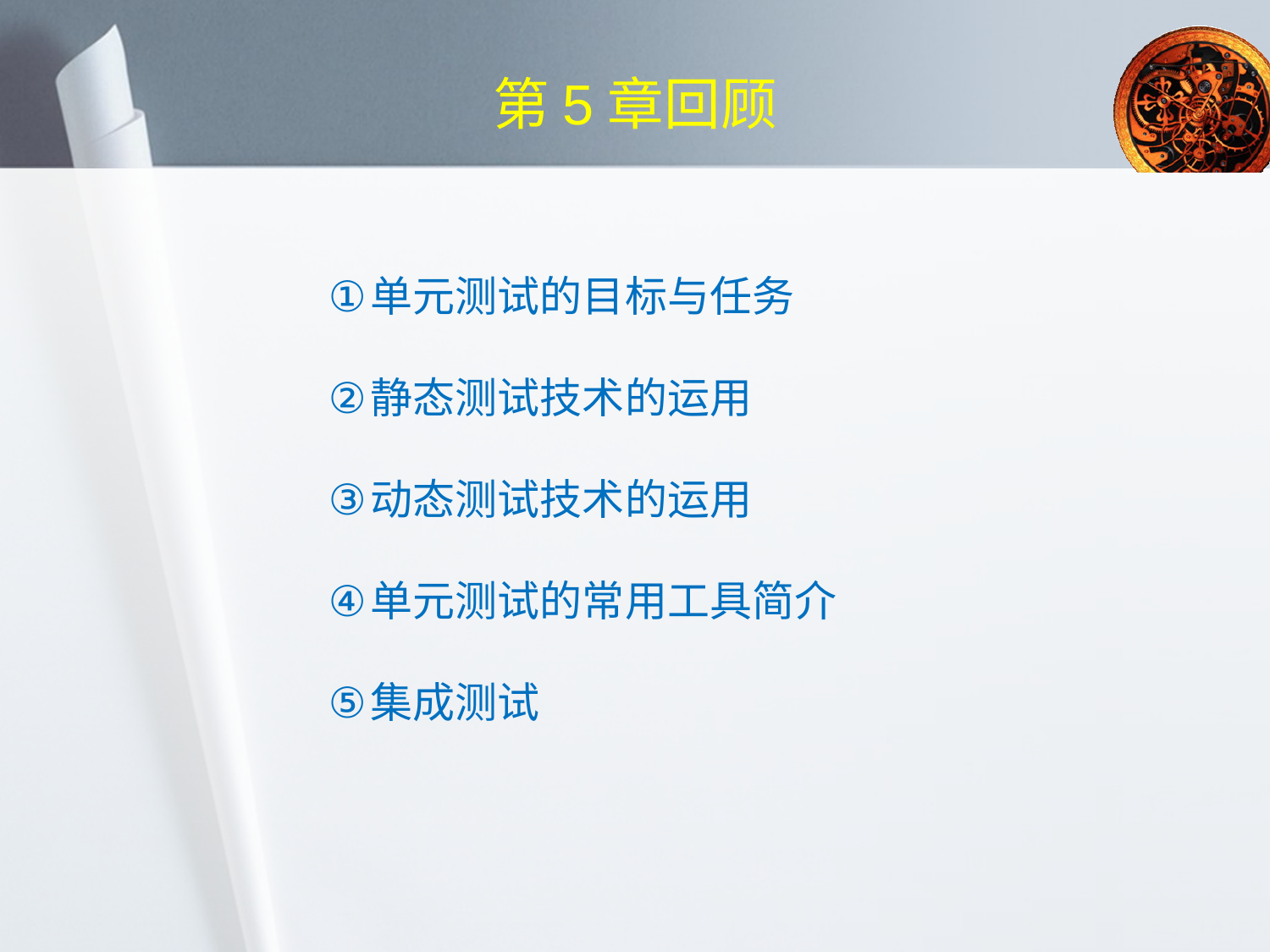

# 第5章回顾

单元测试的目标与任务
静态测试技术的运用
动态测试技术的运用
单元测试的常用工具简介
集成测试